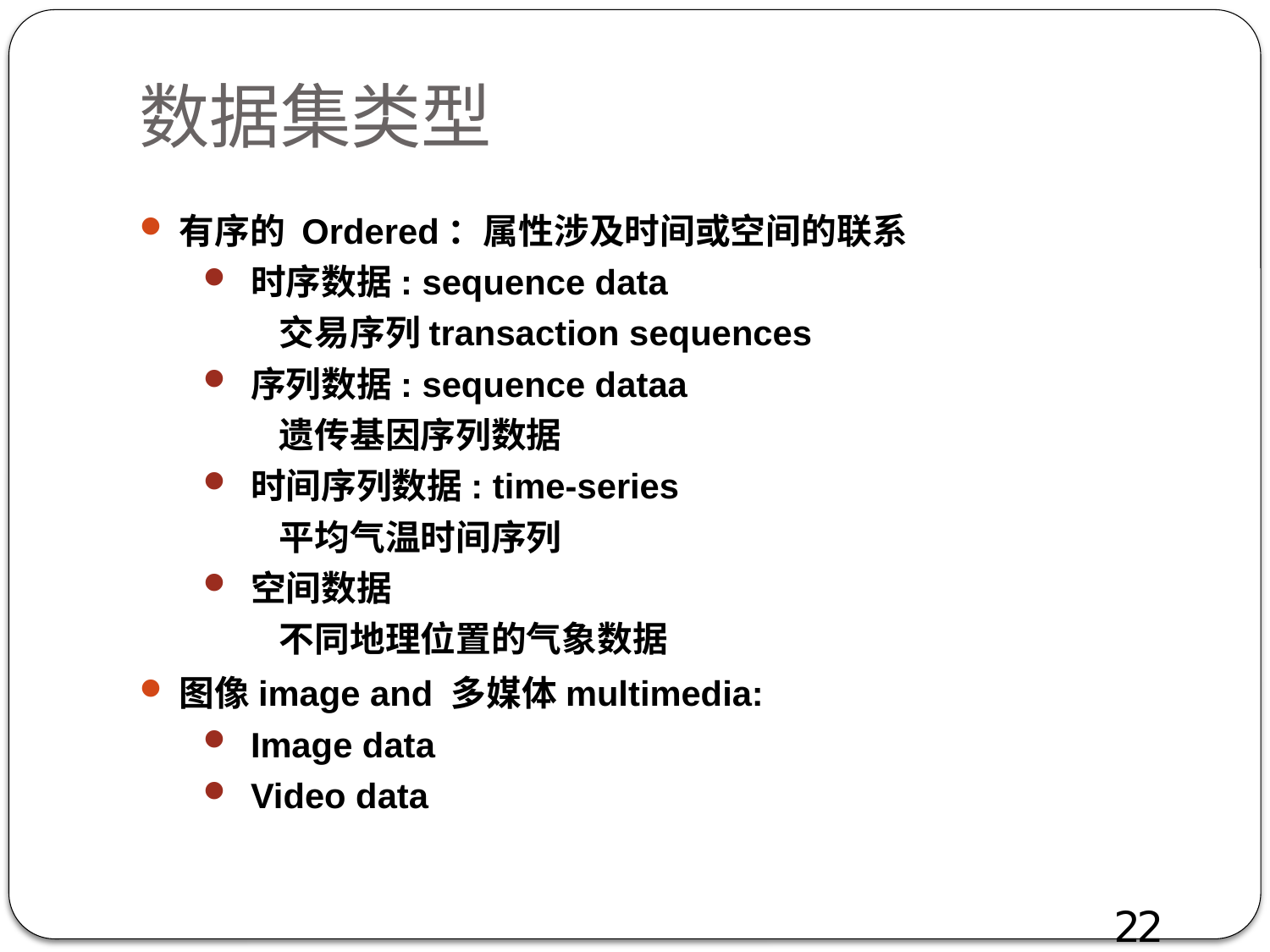

# 数据集类型
有序的 Ordered：属性涉及时间或空间的联系
时序数据: sequence data
交易序列transaction sequences
序列数据: sequence dataa
遗传基因序列数据
时间序列数据: time-series
平均气温时间序列
空间数据
不同地理位置的气象数据
图像image and 多媒体multimedia:
Image data
Video data
22